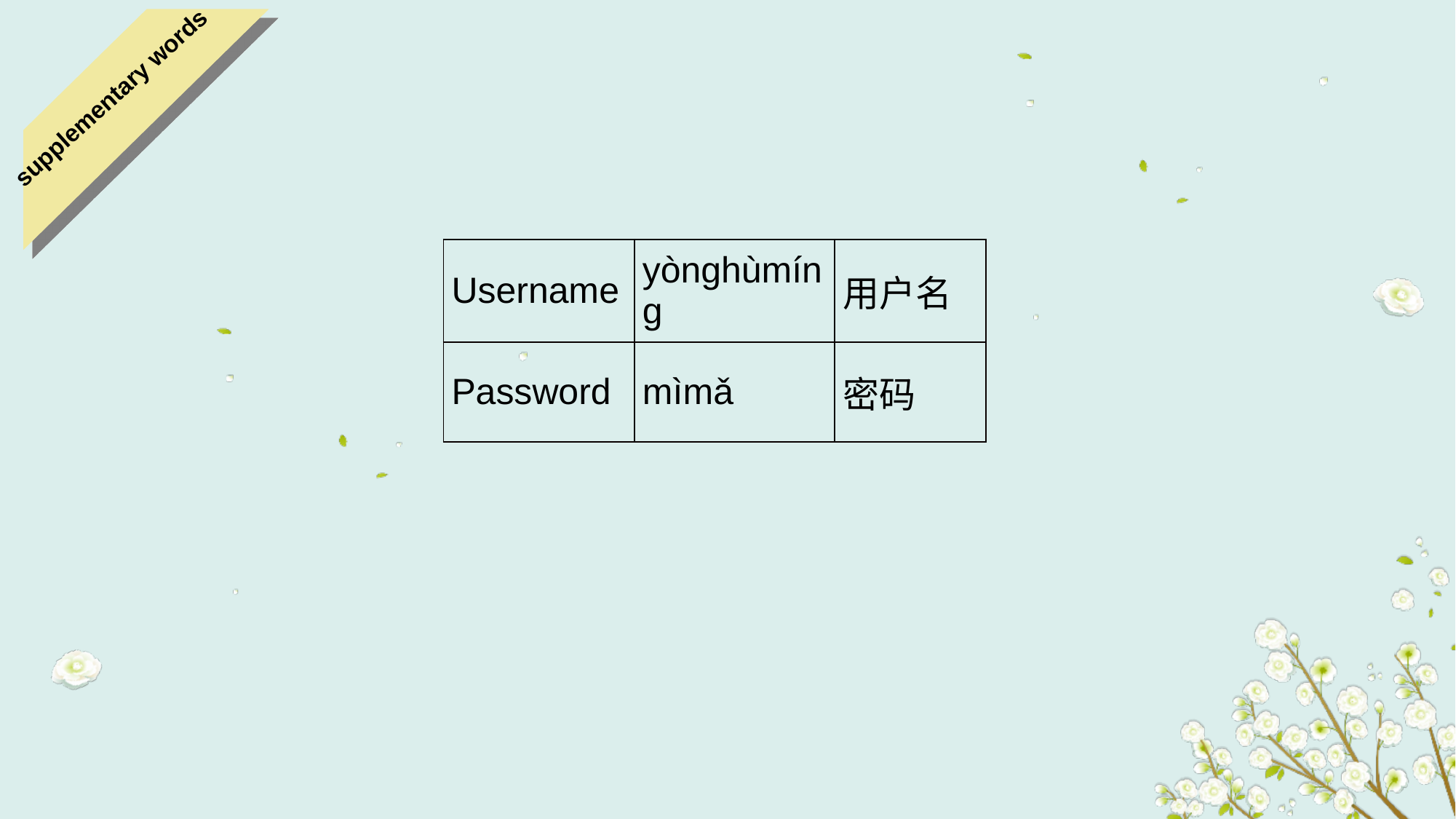

supplementary words

| Username | yònghùmíng | 用户名 |
| --- | --- | --- |
| Password | mìmǎ | 密码 |